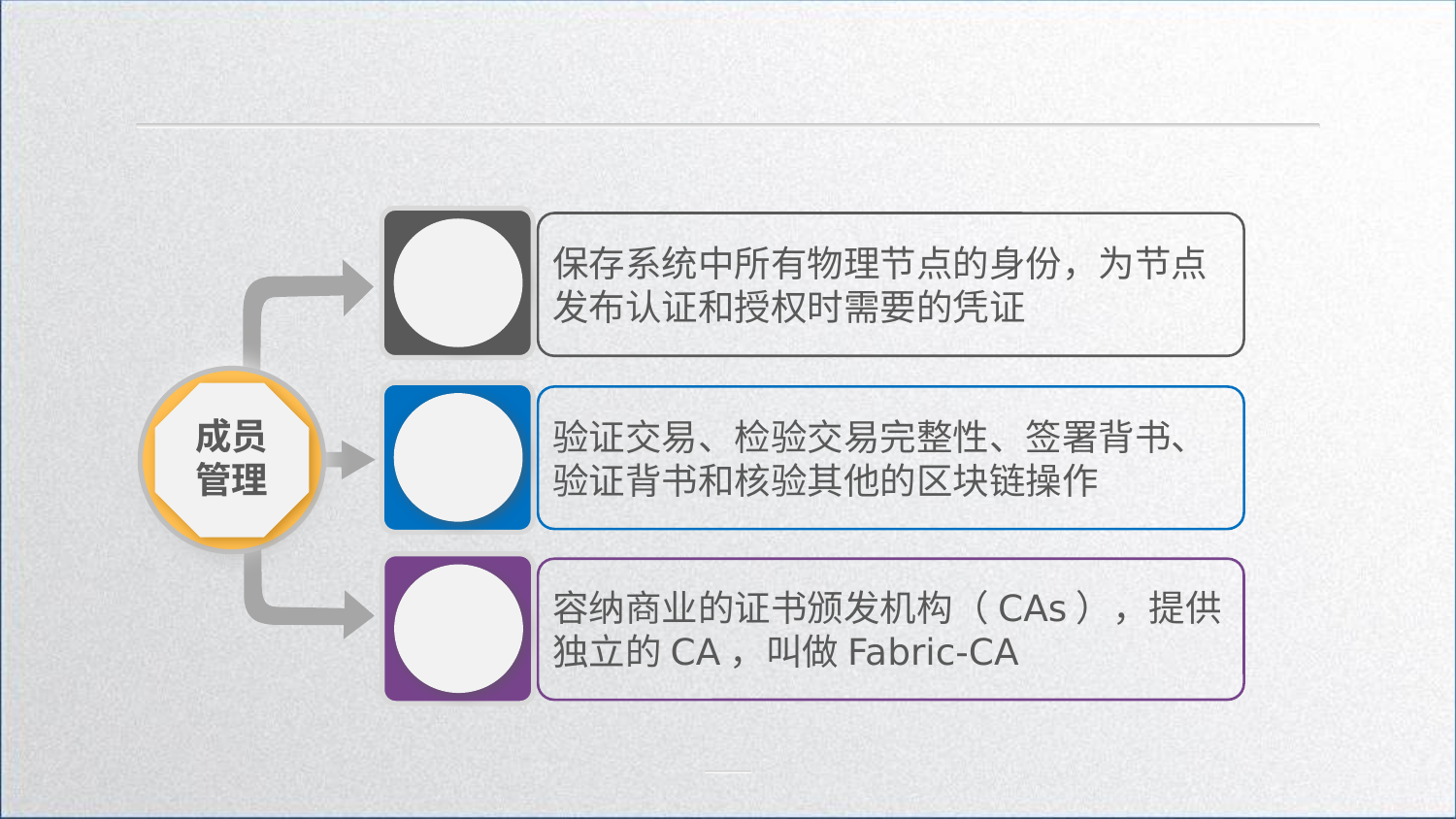

保存系统中所有物理节点的身份，为节点发布认证和授权时需要的凭证

验证交易、检验交易完整性、签署背书、验证背书和核验其他的区块链操作

成员管理

容纳商业的证书颁发机构（CAs），提供独立的CA，叫做Fabric-CA